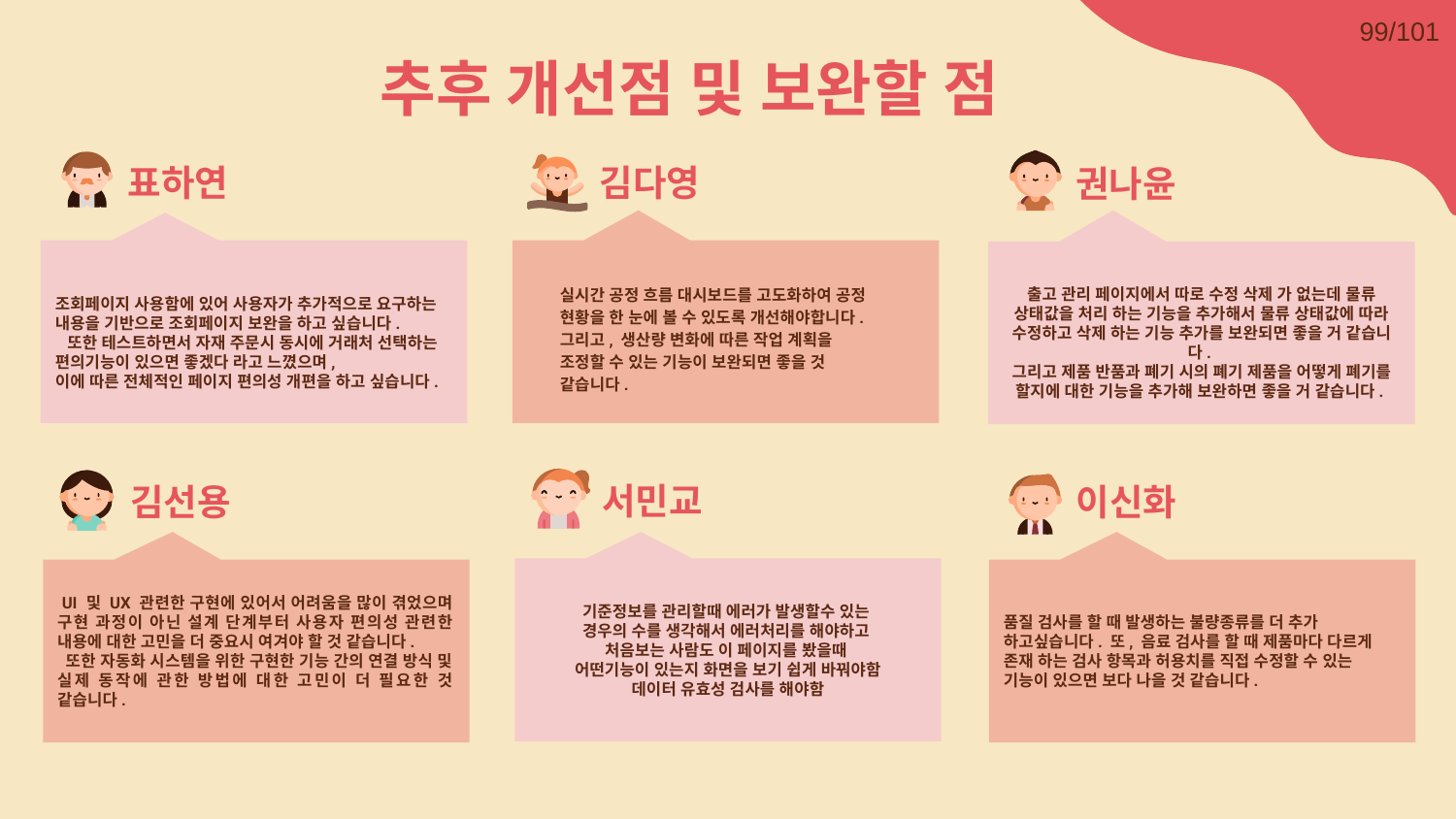

99/101

# 추후 개선점 및 보완할 점
표하연
김다영
권나윤

조회페이지 사용함에 있어 사용자가 추가적으로 요구하는 내용을 기반으로 조회페이지 보완을 하고 싶습니다.
  또한 테스트하면서 자재 주문시 동시에 거래처 선택하는 편의기능이 있으면 좋겠다 라고 느꼈으며,
이에 따른 전체적인 페이지 편의성 개편을 하고 싶습니다.

출고 관리 페이지에서 따로 수정 삭제 가 없는데 물류 상태값을 처리 하는 기능을 추가해서 물류 상태값에 따라 수정하고 삭제 하는 기능 추가를 보완되면 좋을 거 같습니다.
그리고 제품 반품과 폐기 시의 폐기 제품을 어떻게 폐기를 할지에 대한 기능을 추가해 보완하면 좋을 거 같습니다.

실시간 공정 흐름 대시보드를 고도화하여 공정 현황을 한 눈에 볼 수 있도록 개선해야합니다. 그리고, 생산량 변화에 따른 작업 계획을 조정할 수 있는 기능이 보완되면 좋을 것 같습니다.

김다영

서민교
김선용
이신화

김선용

기준정보를 관리할때 에러가 발생할수 있는
경우의 수를 생각해서 에러처리를 해야하고
처음보는 사람도 이 페이지를 봤을때
어떤기능이 있는지 화면을 보기 쉽게 바꿔야함
데이터 유효성 검사를 해야함
 UI 및 UX 관련한 구현에 있어서 어려움을 많이 겪었으며 구현 과정이 아닌 설계 단계부터 사용자 편의성 관련한 내용에 대한 고민을 더 중요시 여겨야 할 것 같습니다.
 또한 자동화 시스템을 위한 구현한 기능 간의 연결 방식 및 실제 동작에 관한 방법에 대한 고민이 더 필요한 것 같습니다.

품질 검사를 할 때 발생하는 불량종류를 더 추가 하고싶습니다. 또, 음료 검사를 할 때 제품마다 다르게 존재 하는 검사 항목과 허용치를 직접 수정할 수 있는 기능이 있으면 보다 나을 것 같습니다.
이신화

101